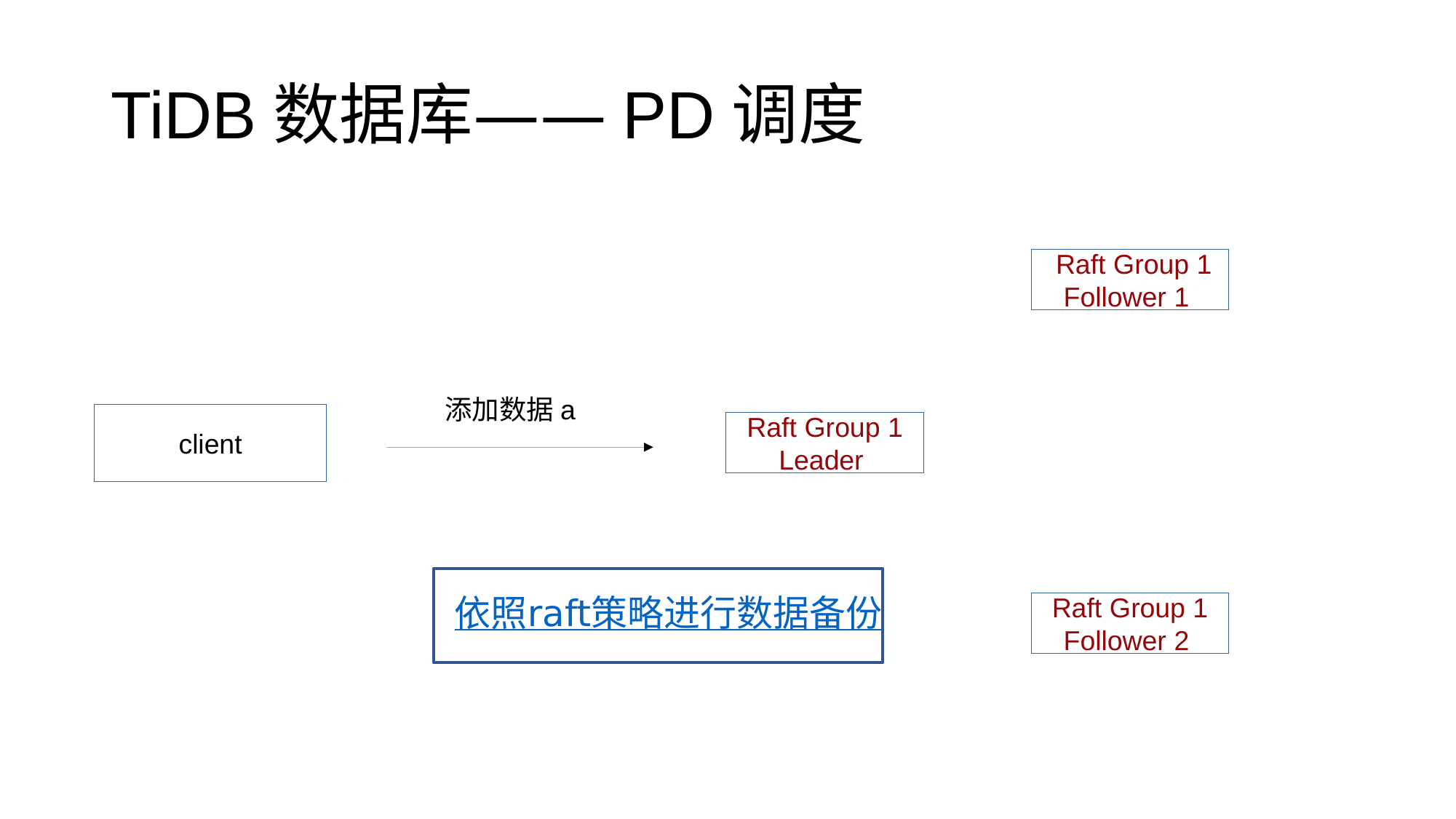

TiDB数据库——PD调度
 Raft Group 1
Follower 1
添加数据a
client
Raft Group 1
Leader

依照raft策略进行数据备份
Raft Group 1
Follower 2